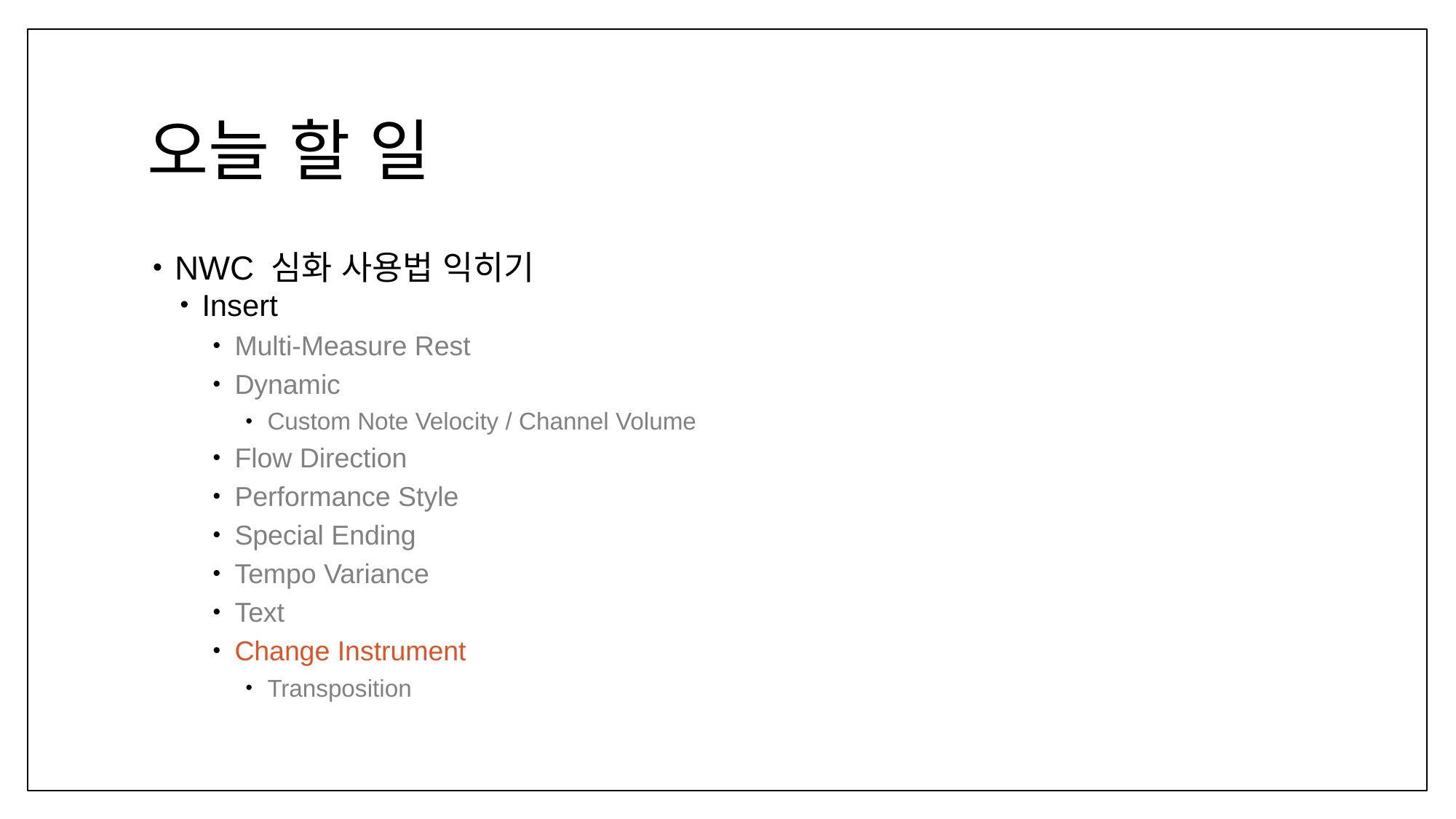

# 오늘 할 일
NWC 심화 사용법 익히기
Insert
Multi-Measure Rest
Dynamic
Custom Note Velocity / Channel Volume
Flow Direction
Performance Style
Special Ending
Tempo Variance
Text
Change Instrument
Transposition